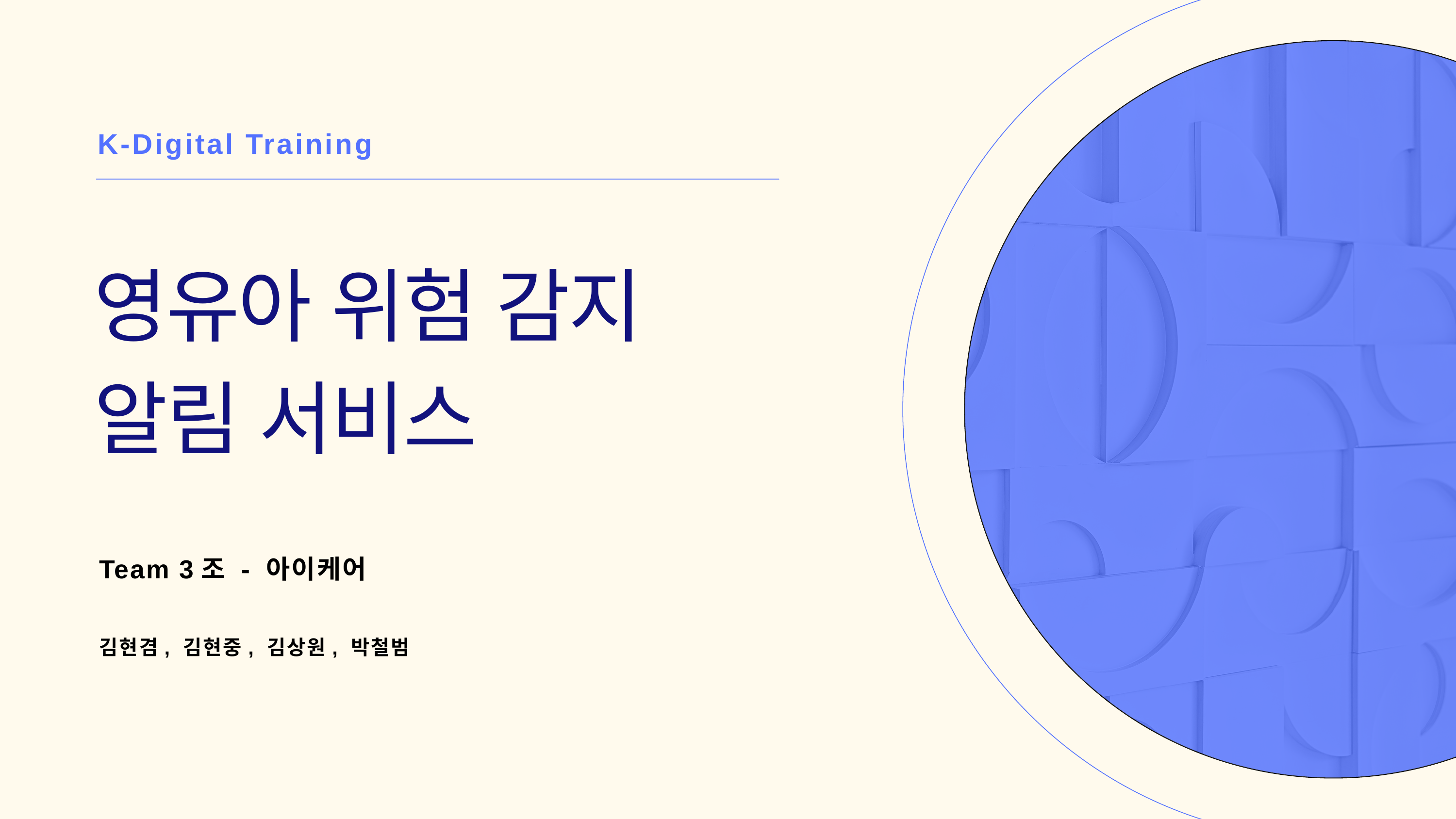

K-Digital Training

영유아 위험 감지
알림 서비스
Team 3조 - 아이케어

김현겸, 김현중, 김상원, 박철범